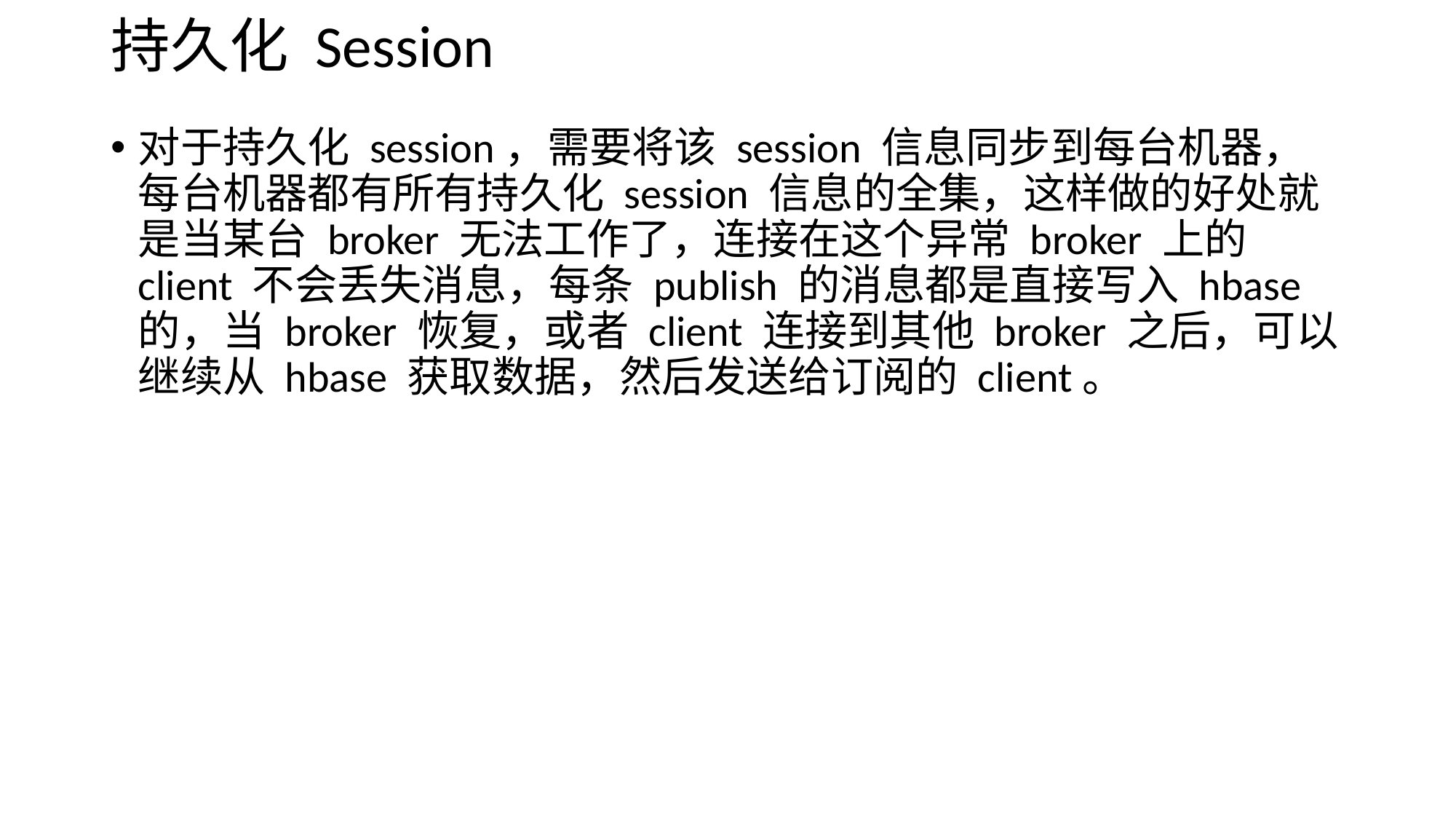

# 持久化 Session
对于持久化 session，需要将该 session 信息同步到每台机器，每台机器都有所有持久化 session 信息的全集，这样做的好处就是当某台 broker 无法工作了，连接在这个异常 broker 上的 client 不会丢失消息，每条 publish 的消息都是直接写入 hbase 的，当 broker 恢复，或者 client 连接到其他 broker 之后，可以继续从 hbase 获取数据，然后发送给订阅的 client。